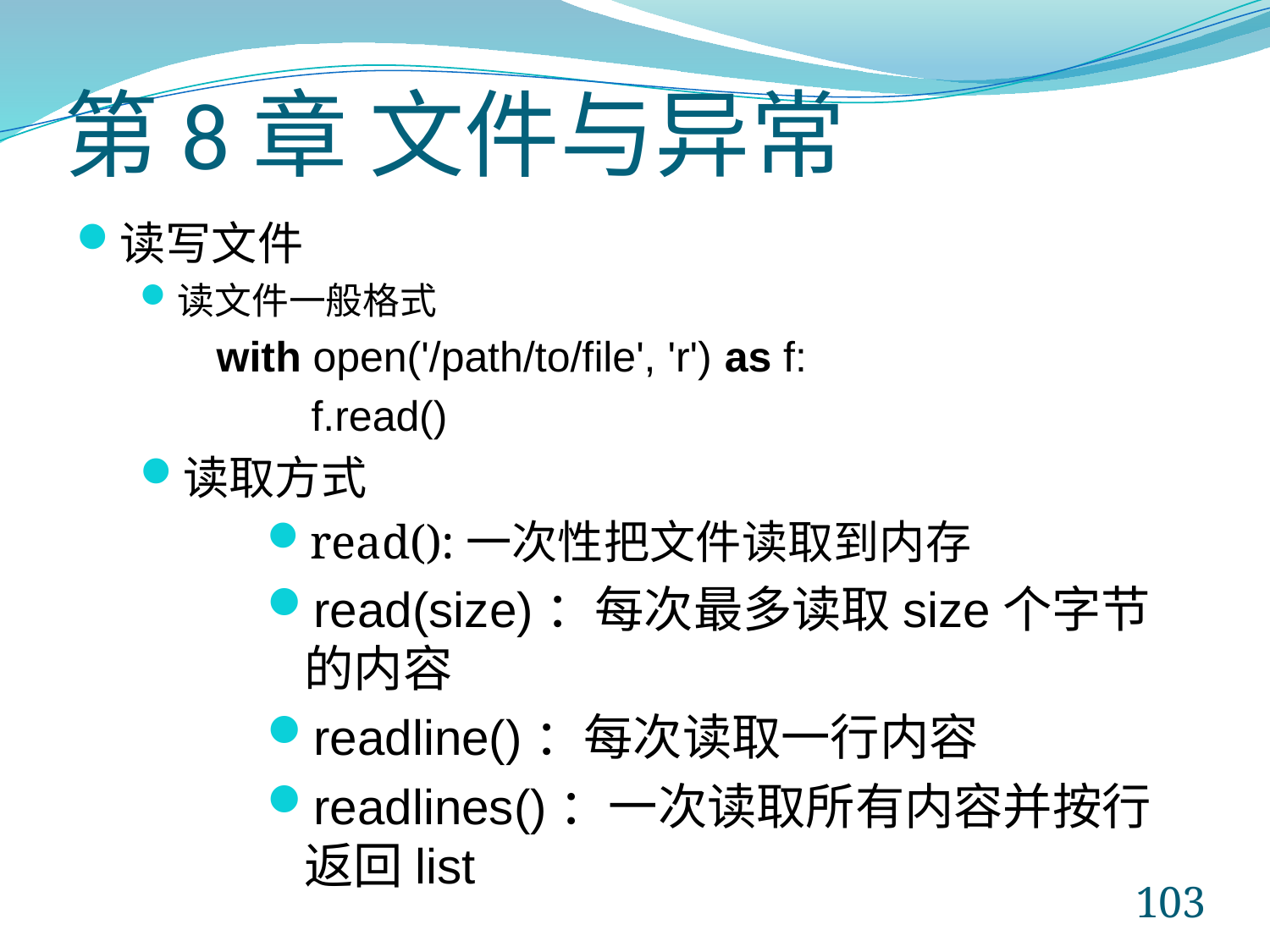

# 第8章 文件与异常
读写文件
读文件一般格式
    with open('/path/to/file', 'r') as f:
            f.read()
读取方式
read():一次性把文件读取到内存
read(size)：每次最多读取size个字节的内容
readline()：每次读取一行内容
readlines()：一次读取所有内容并按行返回list

103